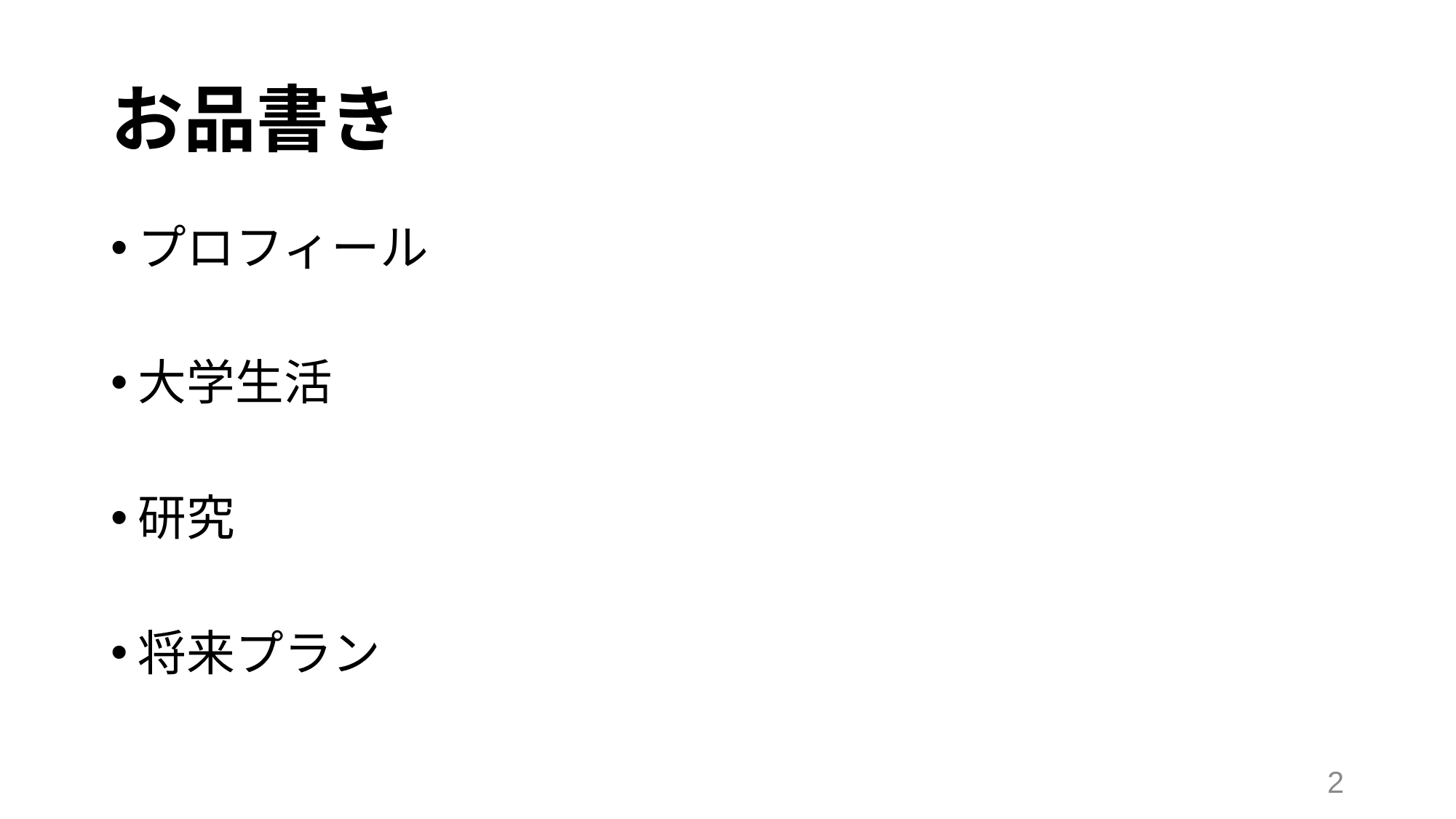

# お品書き
プロフィール

大学生活

研究

将来プラン
2